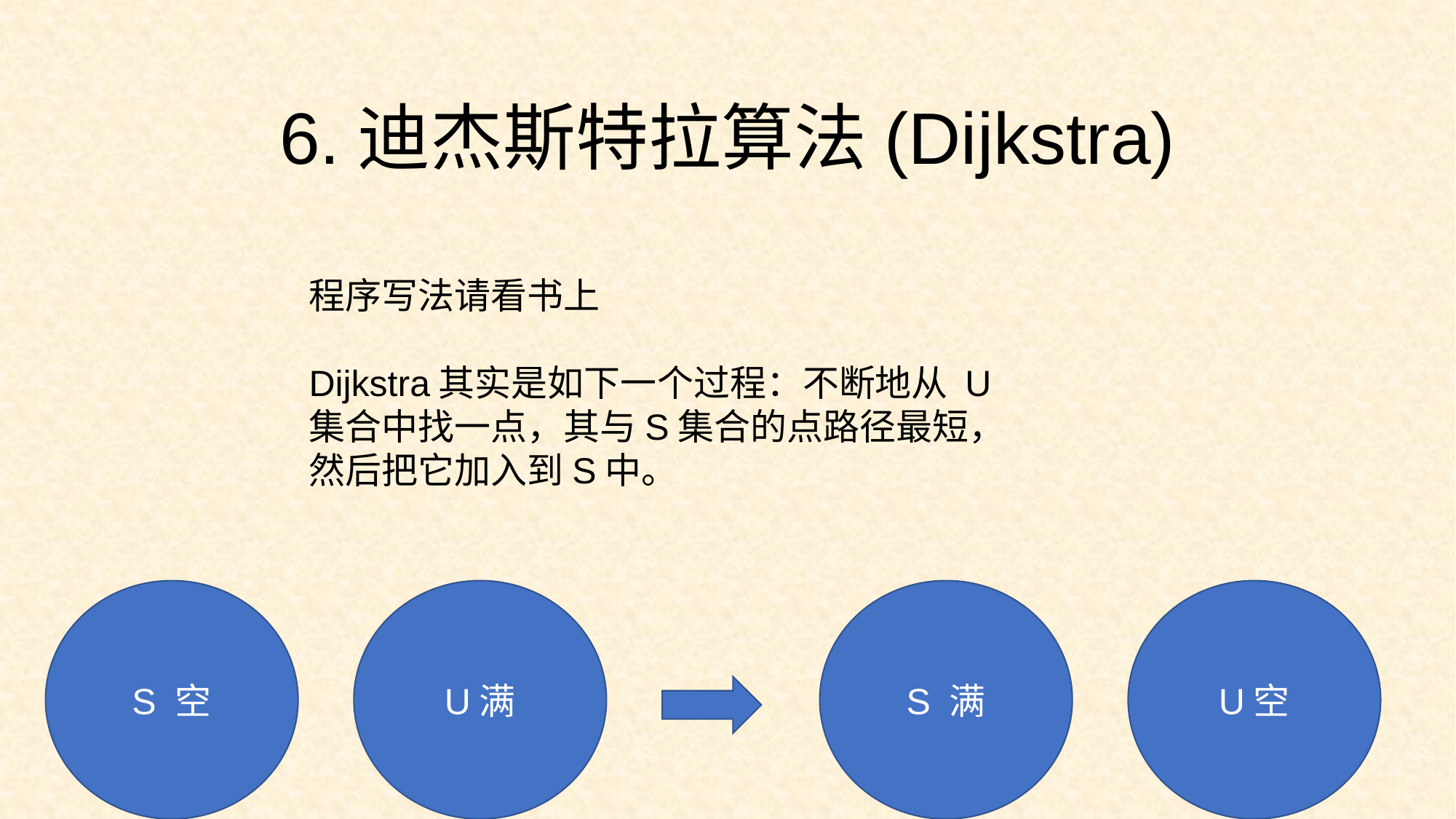

6.迪杰斯特拉算法(Dijkstra)
程序写法请看书上

Dijkstra其实是如下一个过程：不断地从 U集合中找一点，其与S集合的点路径最短，然后把它加入到S中。
S 空
U满
S 满
U空